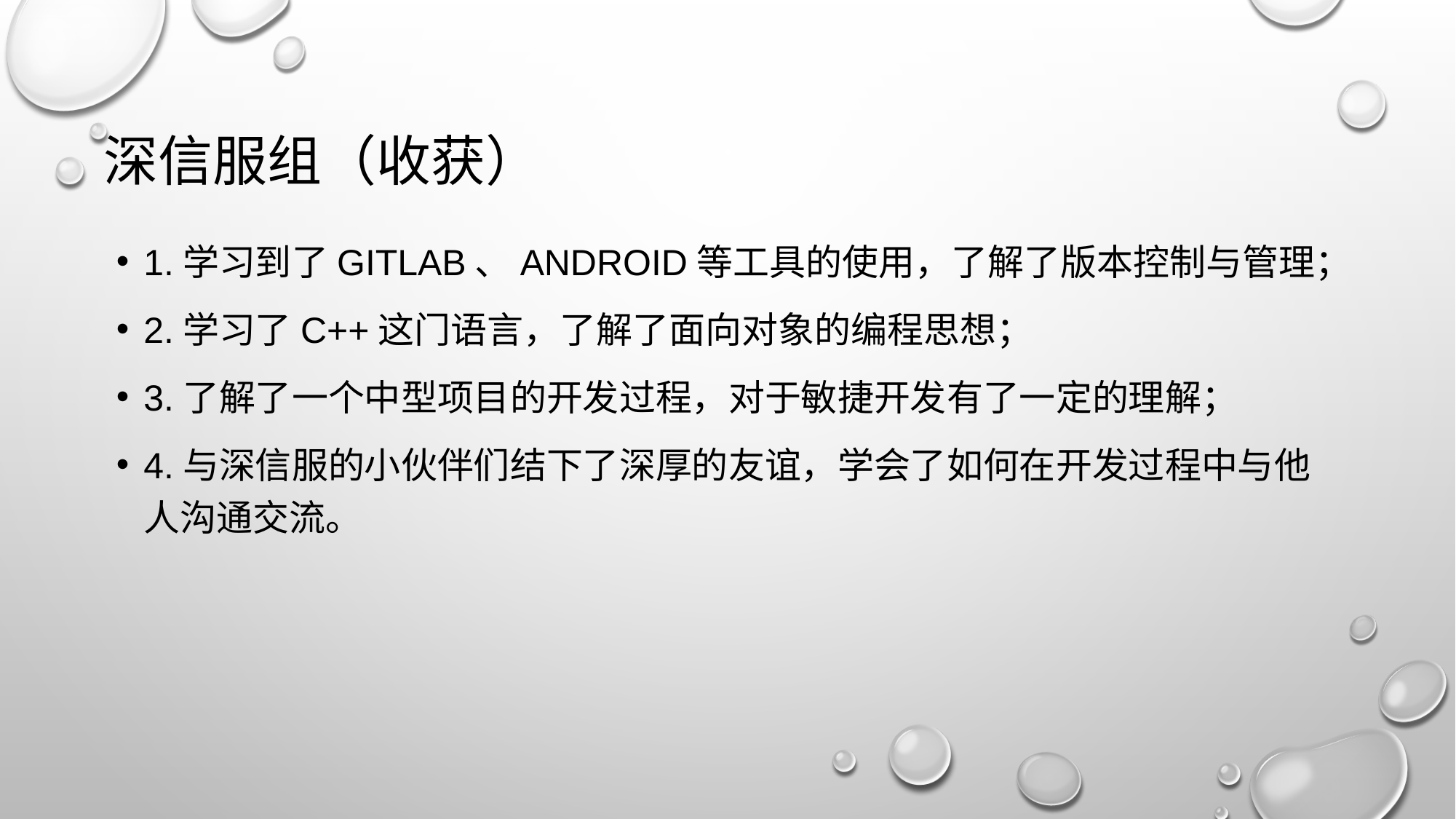

# 深信服组（收获）
1.学习到了gitlab、android等工具的使用，了解了版本控制与管理；
2.学习了C++这门语言，了解了面向对象的编程思想；
3.了解了一个中型项目的开发过程，对于敏捷开发有了一定的理解；
4.与深信服的小伙伴们结下了深厚的友谊，学会了如何在开发过程中与他人沟通交流。